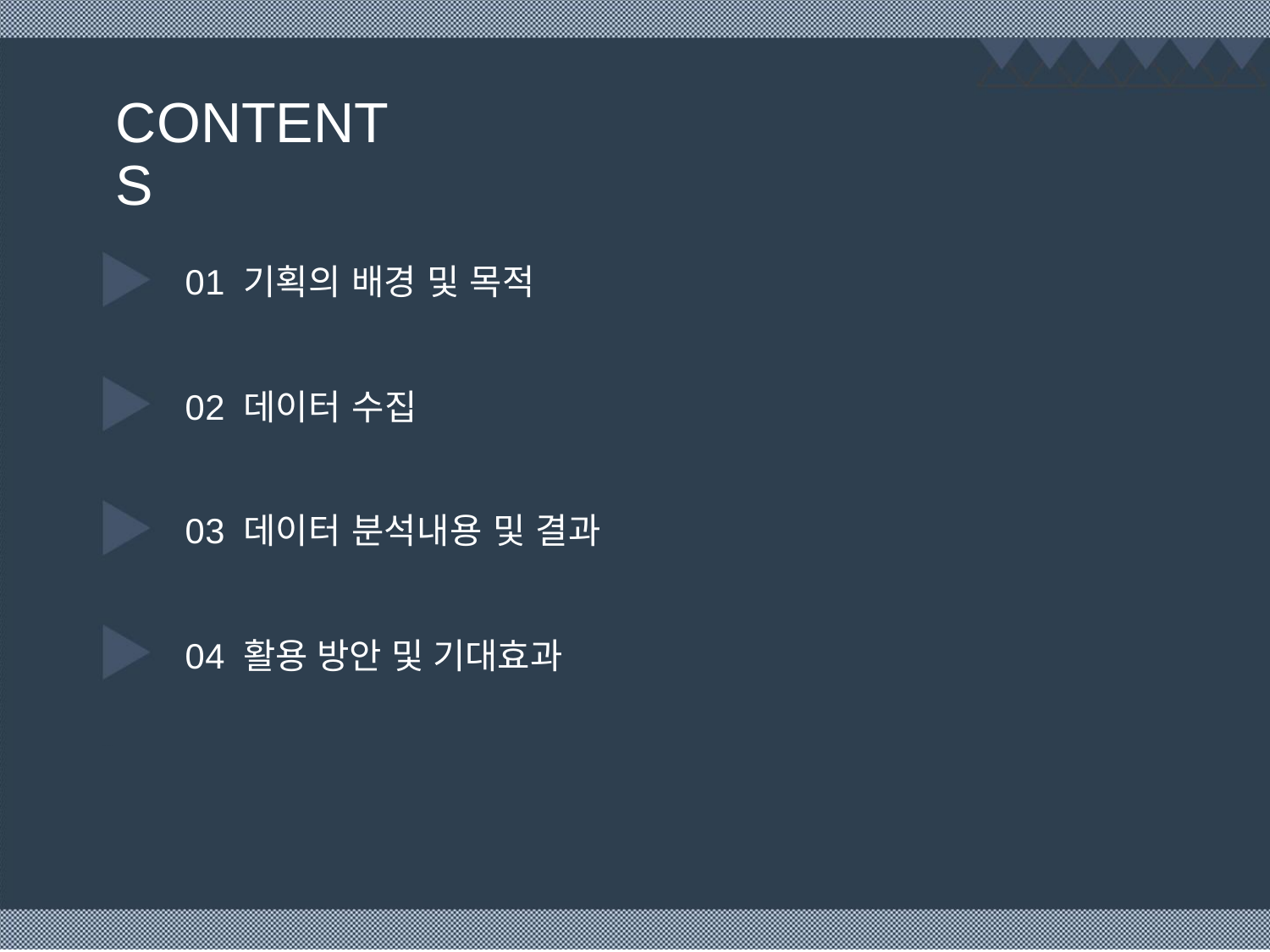

CONTENTS
01 기획의 배경 및 목적
02 데이터 수집
03 데이터 분석내용 및 결과
04 활용 방안 및 기대효과